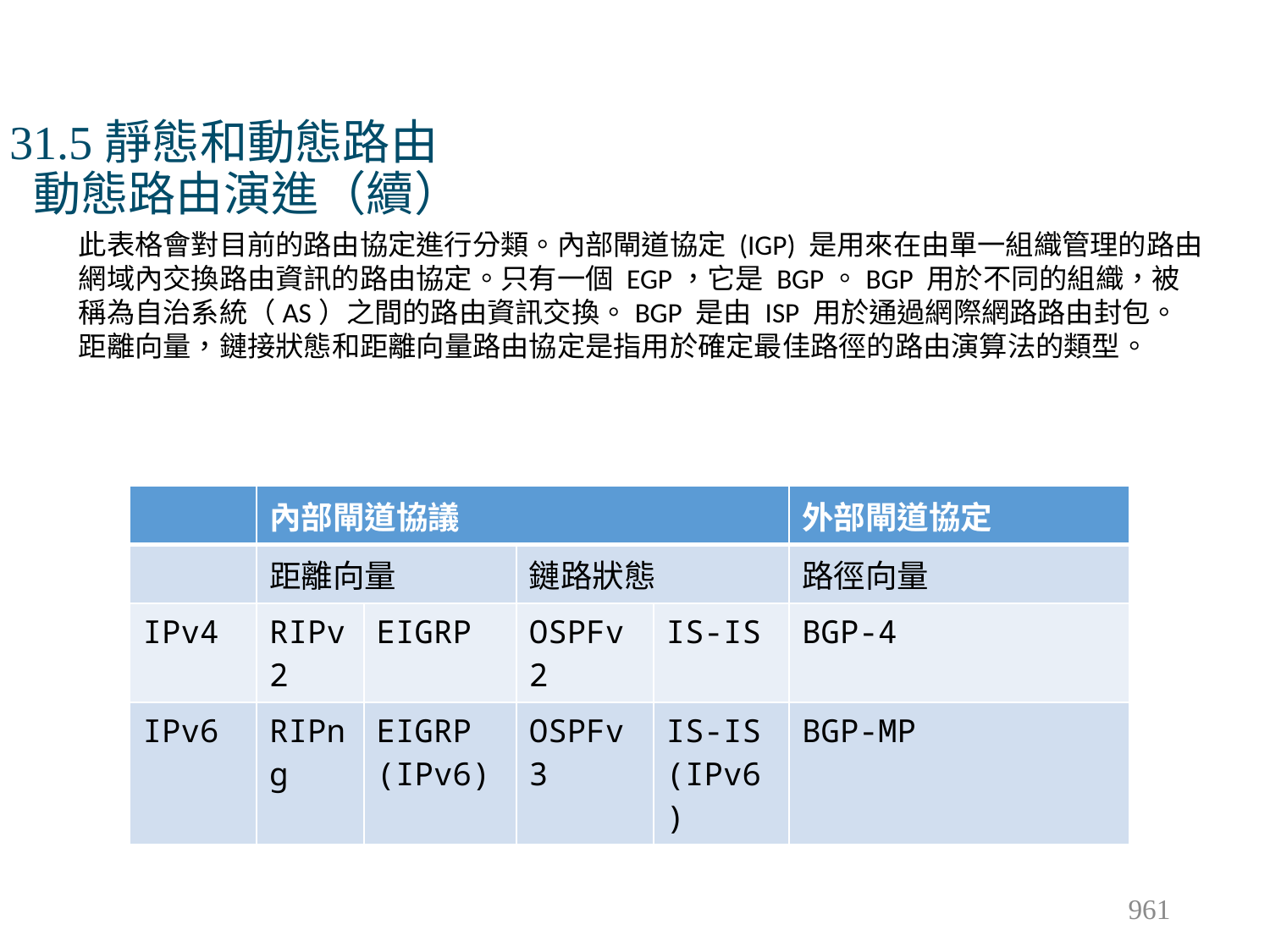

# 31.5靜態和動態路由 動態路由演進（續）
此表格會對目前的路由協定進行分類。內部閘道協定 (IGP) 是用來在由單一組織管理的路由網域內交換路由資訊的路由協定。只有一個 EGP，它是 BGP。BGP 用於不同的組織，被稱為自治系統（AS）之間的路由資訊交換。BGP 是由 ISP 用於通過網際網路路由封包。距離向量，鏈接狀態和距離向量路由協定是指用於確定最佳路徑的路由演算法的類型。
|  | 內部閘道協議 |  |  |  | 外部閘道協定 |
| --- | --- | --- | --- | --- | --- |
|  | 距離向量 |  | 鏈路狀態 |  | 路徑向量 |
| IPv4 | RIPv2 | EIGRP | OSPFv2 | IS-IS | BGP-4 |
| IPv6 | RIPng | EIGRP (IPv6) | OSPFv3 | IS-IS (IPv6) | BGP-MP |
961